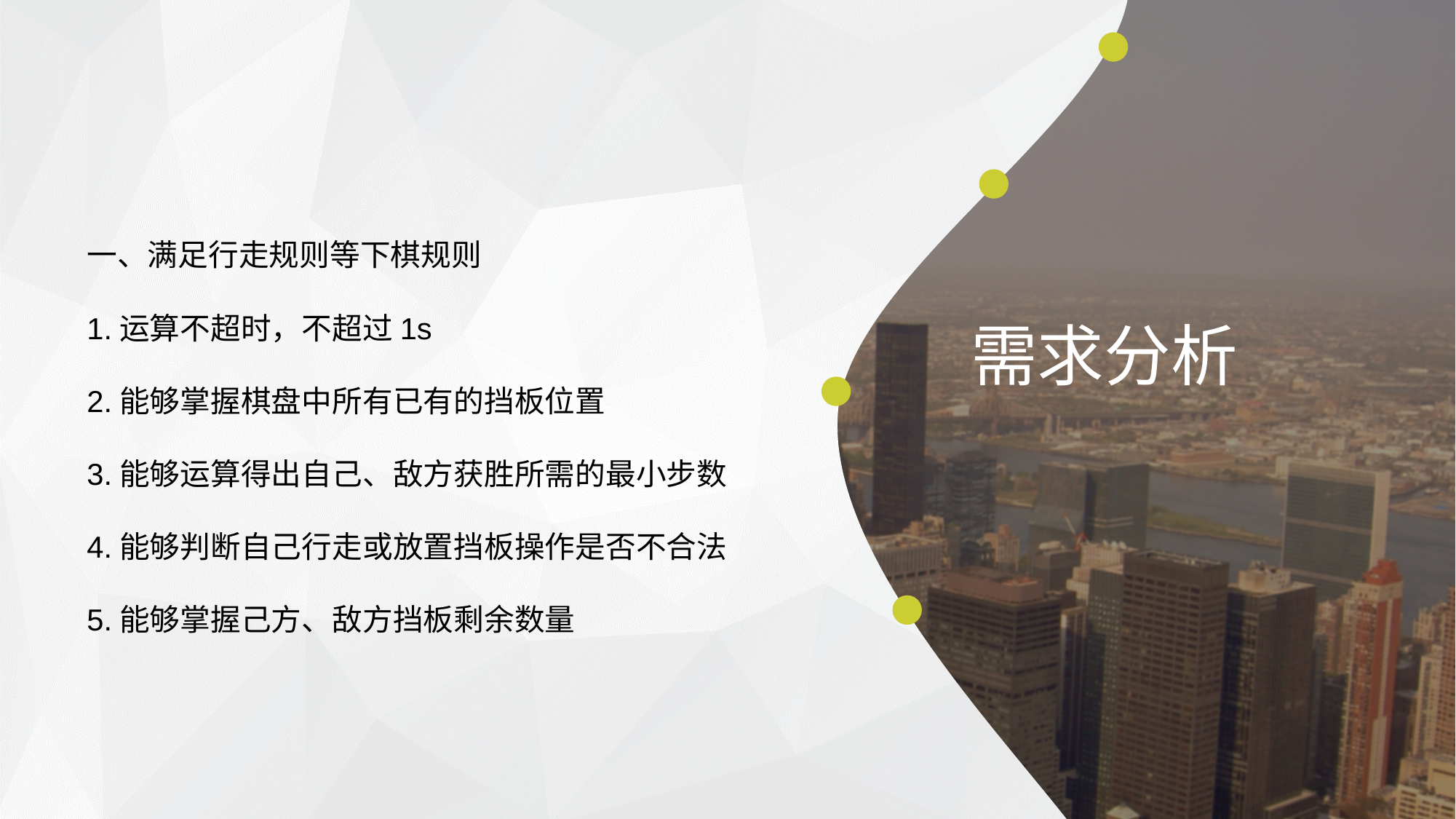

一、满足行走规则等下棋规则

1.运算不超时，不超过1s

2.能够掌握棋盘中所有已有的挡板位置

3.能够运算得出自己、敌方获胜所需的最小步数

4.能够判断自己行走或放置挡板操作是否不合法

5.能够掌握己方、敌方挡板剩余数量

需求分析